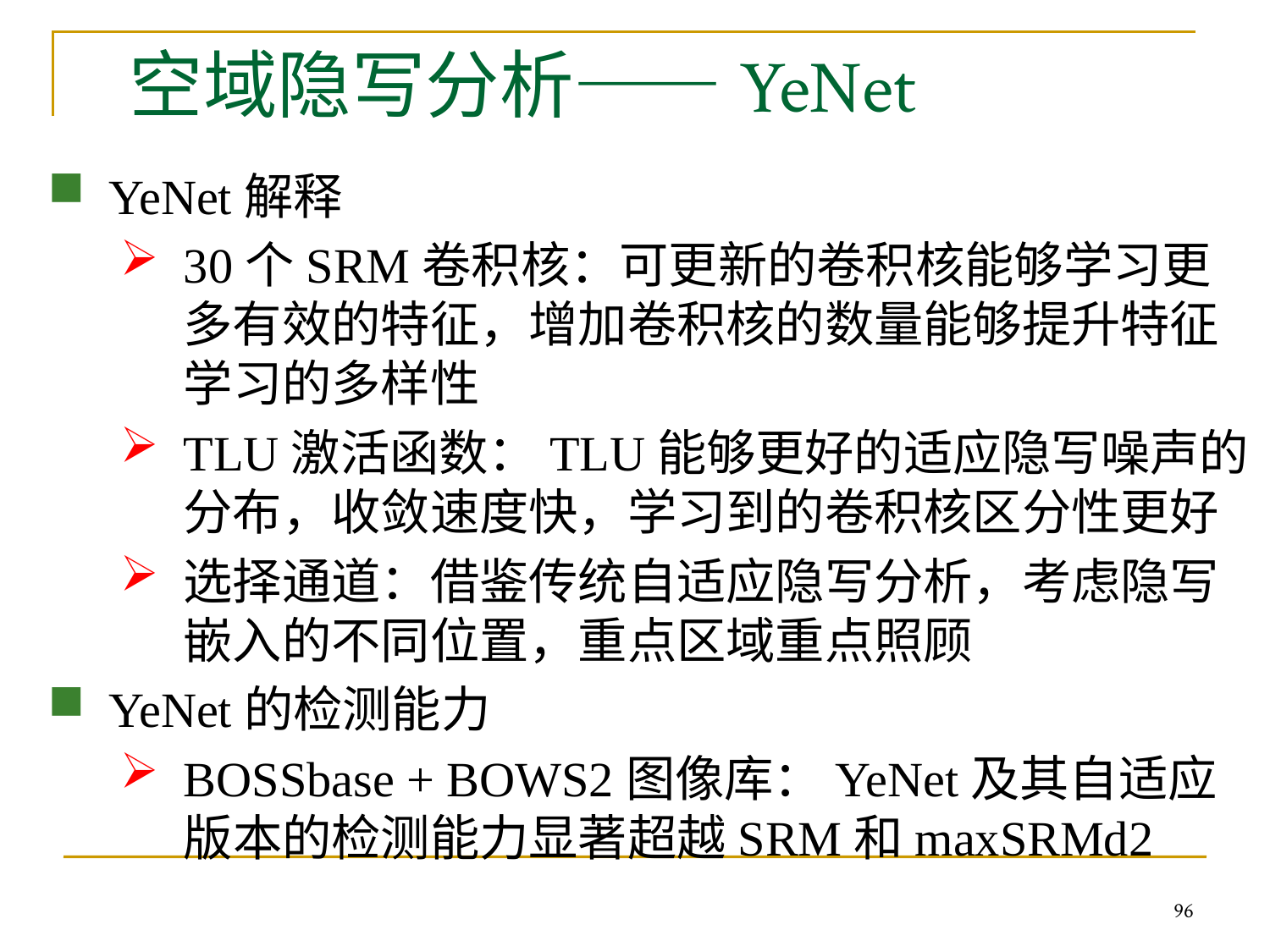

# 空域隐写分析——YeNet
YeNet解释
30个SRM卷积核：可更新的卷积核能够学习更多有效的特征，增加卷积核的数量能够提升特征学习的多样性
TLU激活函数：TLU能够更好的适应隐写噪声的分布，收敛速度快，学习到的卷积核区分性更好
选择通道：借鉴传统自适应隐写分析，考虑隐写嵌入的不同位置，重点区域重点照顾
YeNet的检测能力
BOSSbase + BOWS2图像库：YeNet及其自适应版本的检测能力显著超越SRM和maxSRMd2
96